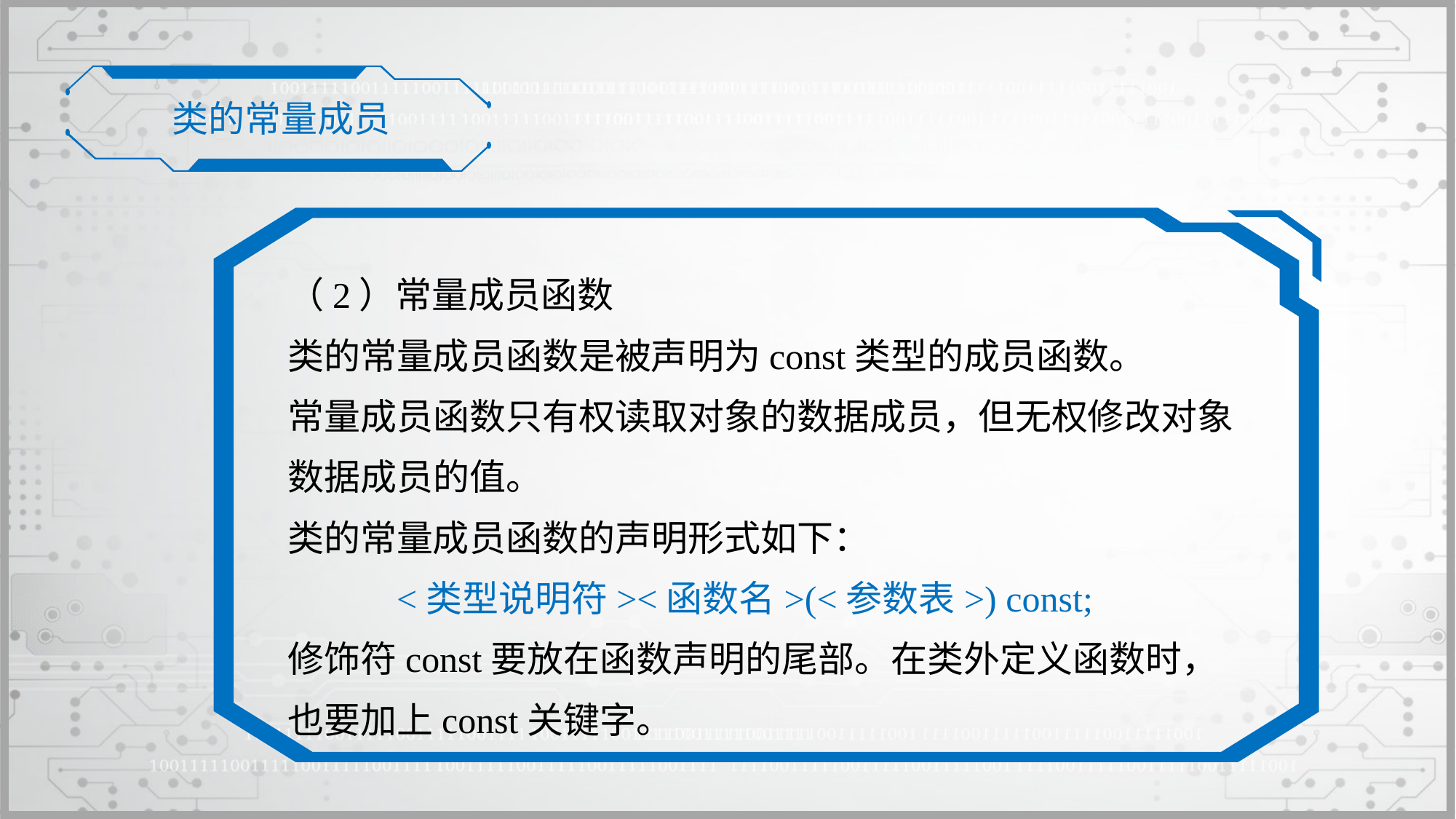

类的常量成员

（2）常量成员函数
类的常量成员函数是被声明为const类型的成员函数。
常量成员函数只有权读取对象的数据成员，但无权修改对象数据成员的值。
类的常量成员函数的声明形式如下：
	<类型说明符><函数名>(<参数表>) const;
修饰符const要放在函数声明的尾部。在类外定义函数时，也要加上const关键字。